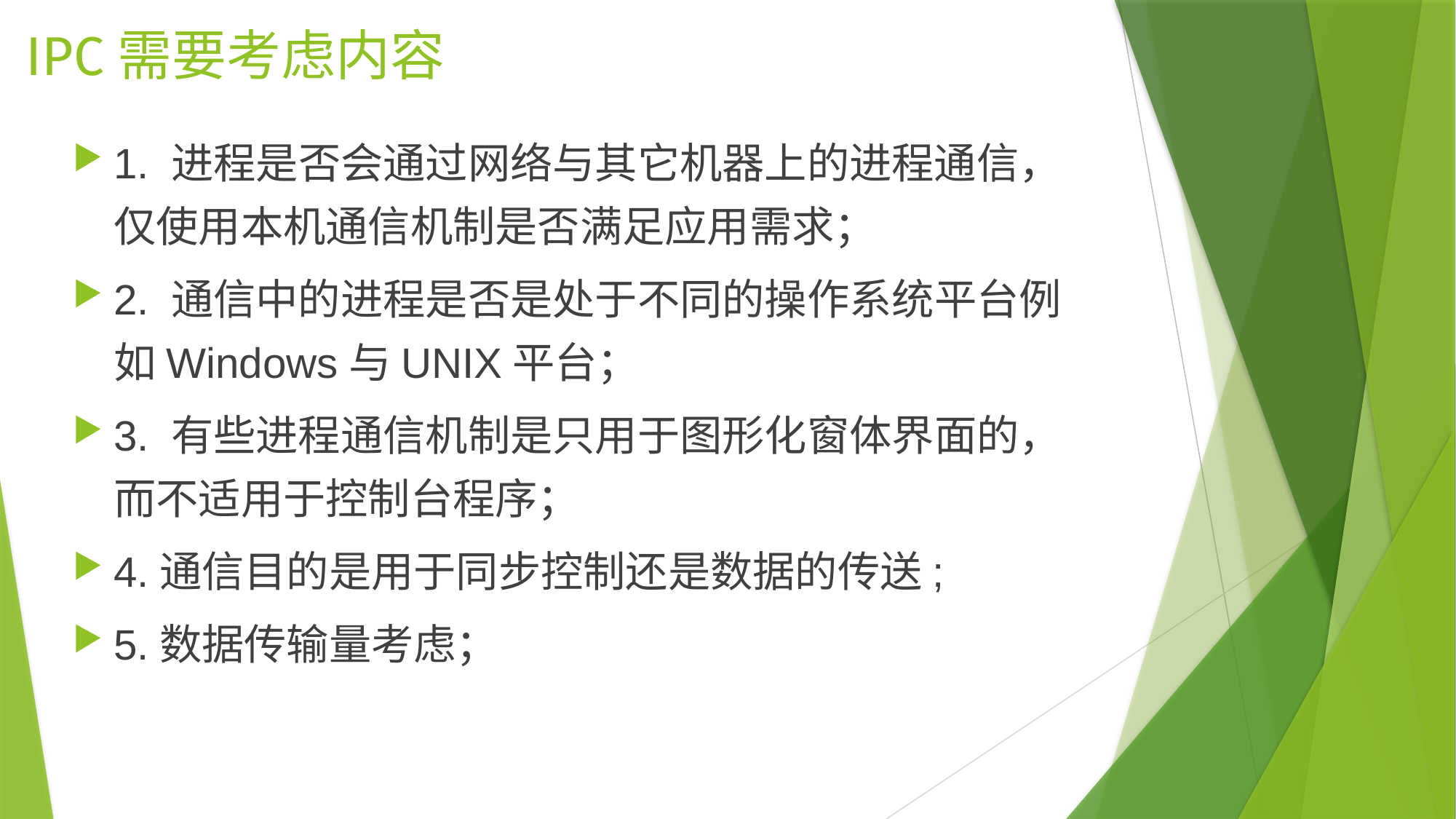

# IPC需要考虑内容
1. 进程是否会通过网络与其它机器上的进程通信，仅使用本机通信机制是否满足应用需求；
2. 通信中的进程是否是处于不同的操作系统平台例如Windows与UNIX平台；
3. 有些进程通信机制是只用于图形化窗体界面的，而不适用于控制台程序；
4.通信目的是用于同步控制还是数据的传送;
5.数据传输量考虑；